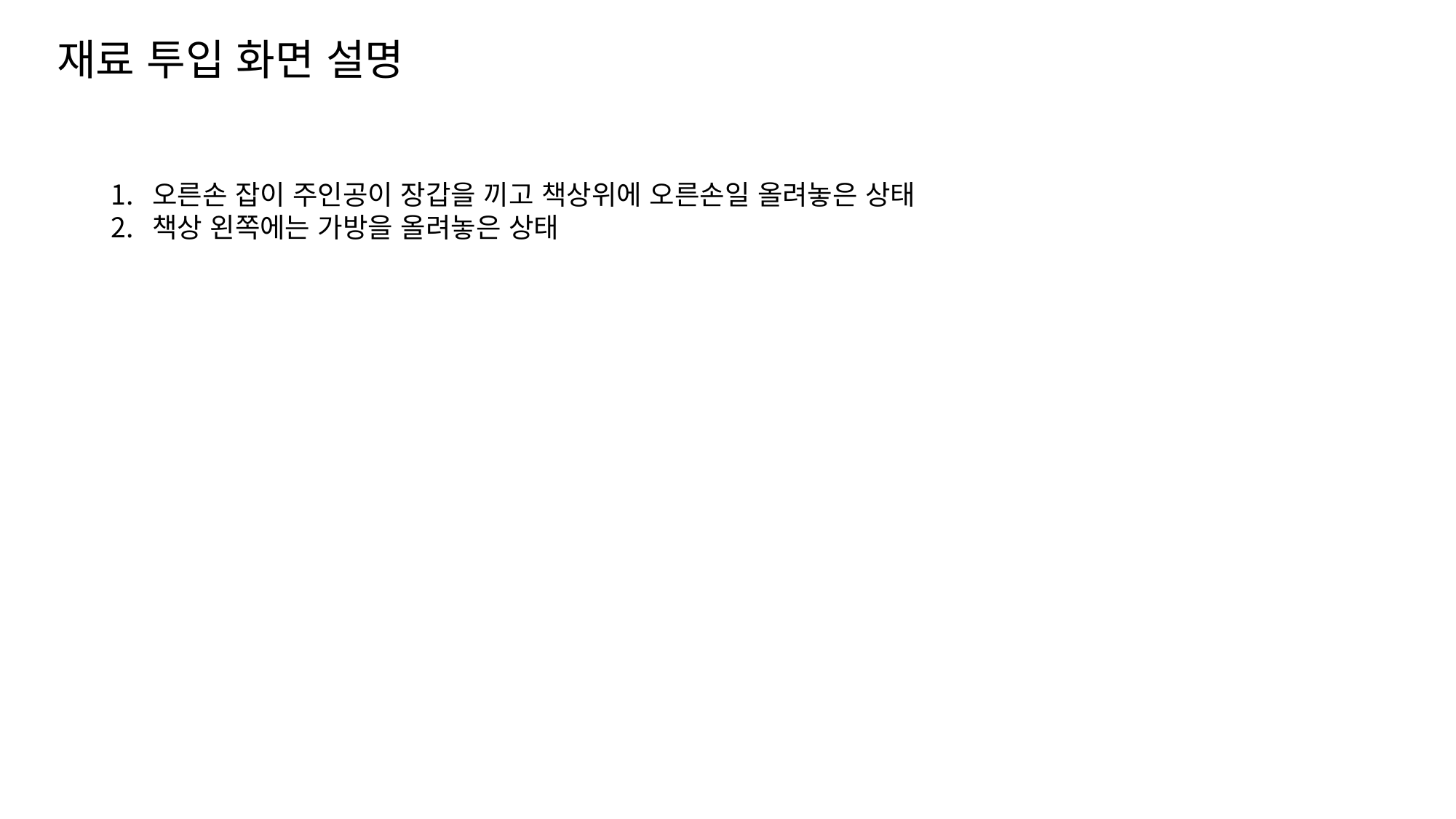

재료 투입 화면 설명
오른손 잡이 주인공이 장갑을 끼고 책상위에 오른손일 올려놓은 상태
책상 왼쪽에는 가방을 올려놓은 상태